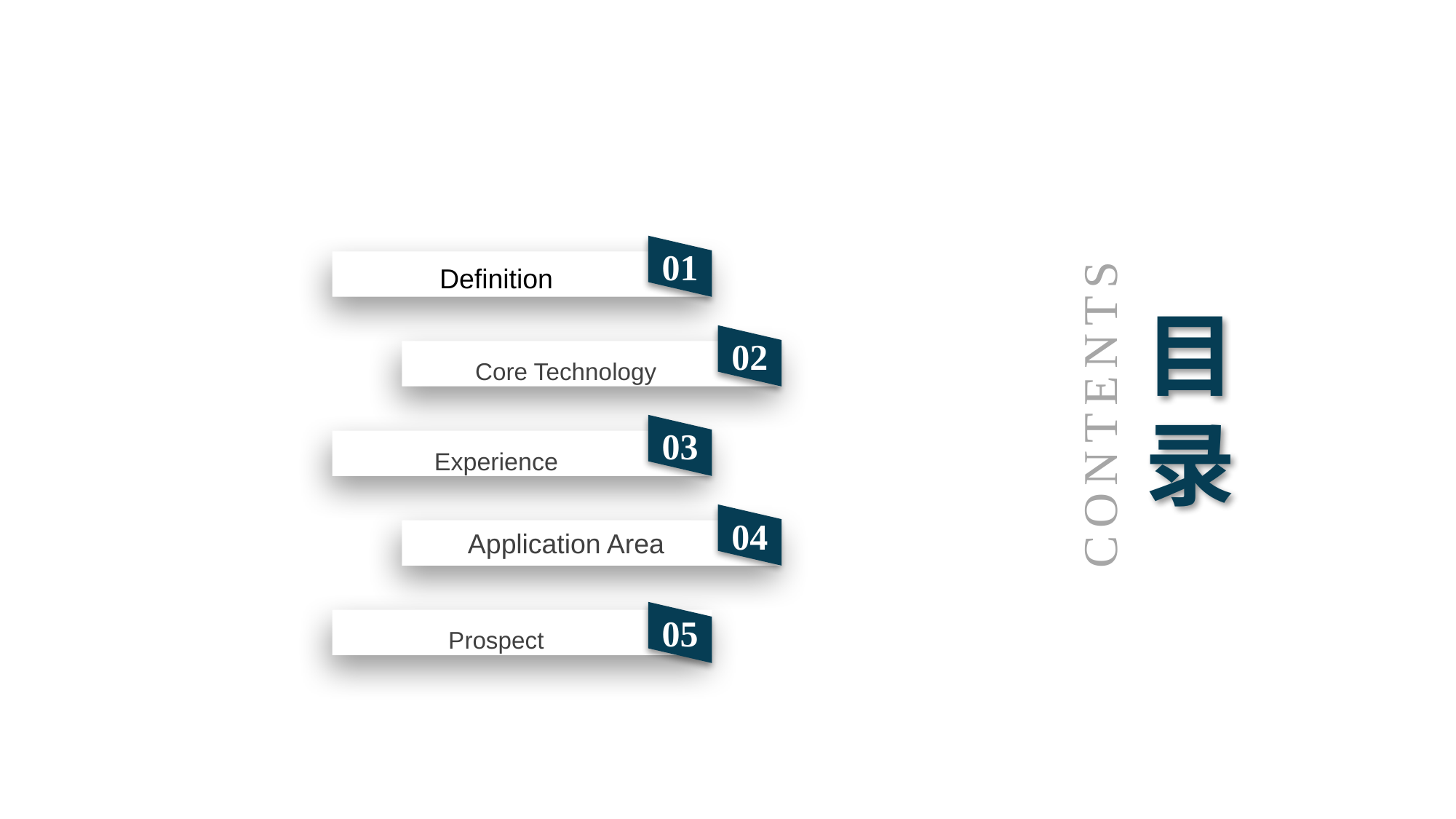

01
Definition
02
目录

Core Technology

CONTENTS
03

Experience

04
Application Area
05

Prospect